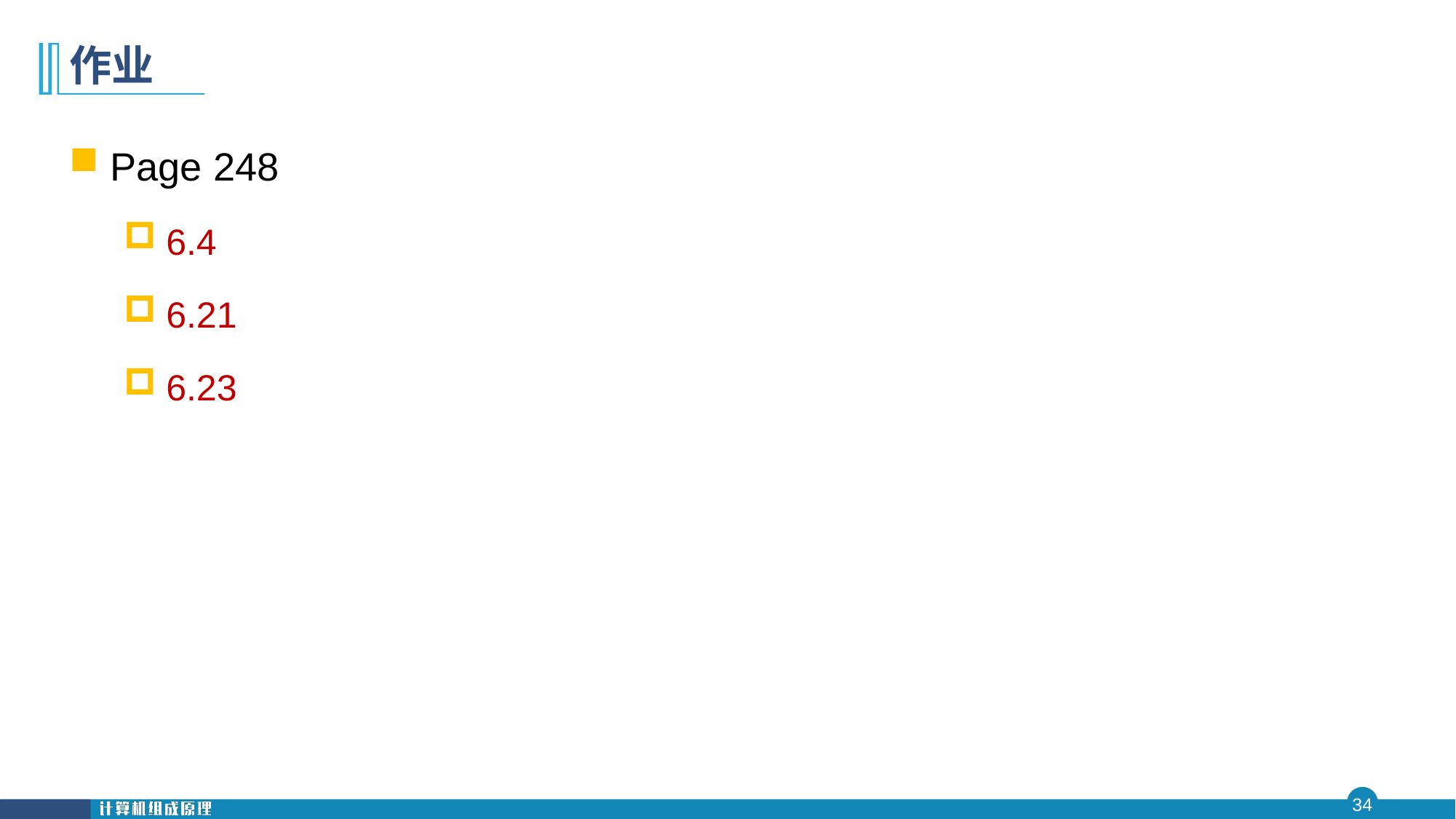

# 作业
Page 248
6.4
6.21
6.23